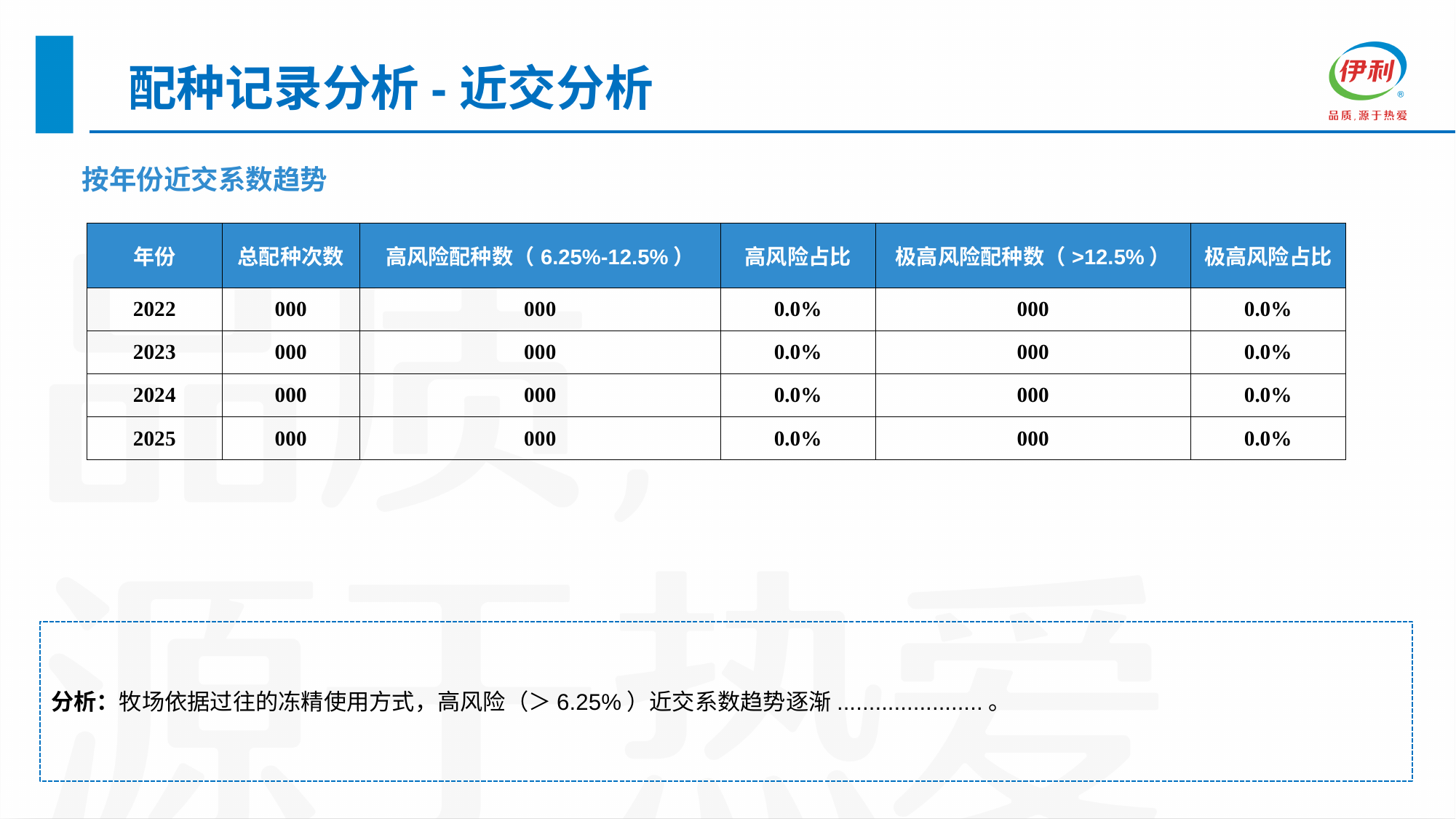

配种记录分析-近交分析
| 按年份近交系数趋势 |
| --- |
| 年份 | 总配种次数 | 高风险配种数（6.25%-12.5%） | 高风险占比 | 极高风险配种数（>12.5%） | 极高风险占比 |
| --- | --- | --- | --- | --- | --- |
| 2022 | 000 | 000 | 0.0% | 000 | 0.0% |
| 2023 | 000 | 000 | 0.0% | 000 | 0.0% |
| 2024 | 000 | 000 | 0.0% | 000 | 0.0% |
| 2025 | 000 | 000 | 0.0% | 000 | 0.0% |
分析：牧场依据过往的冻精使用方式，高风险（＞6.25%）近交系数趋势逐渐.......................。